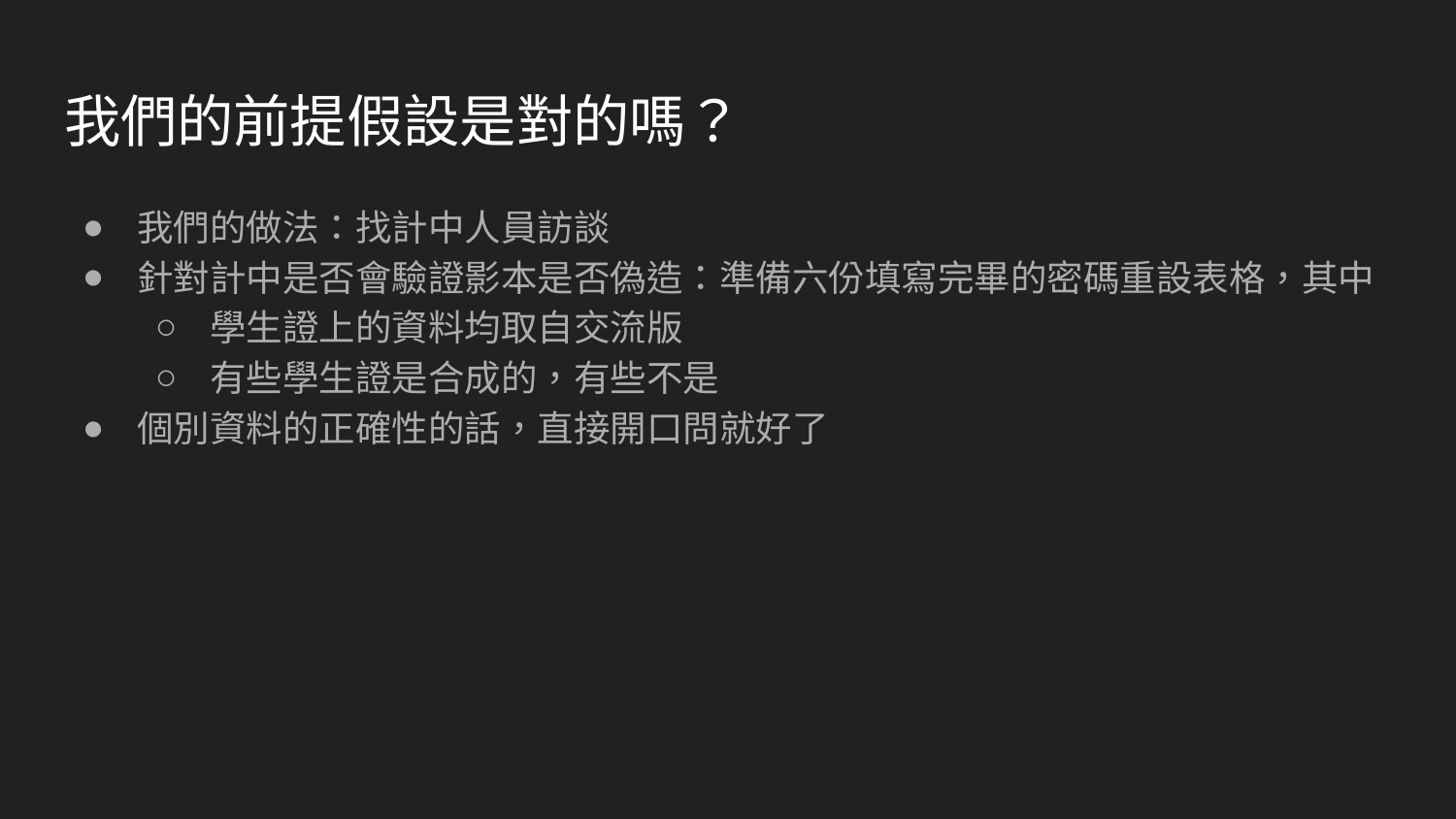

# 我們的前提假設是對的嗎？
我們的做法：找計中人員訪談
針對計中是否會驗證影本是否偽造：準備六份填寫完畢的密碼重設表格，其中
學生證上的資料均取自交流版
有些學生證是合成的，有些不是
個別資料的正確性的話，直接開口問就好了